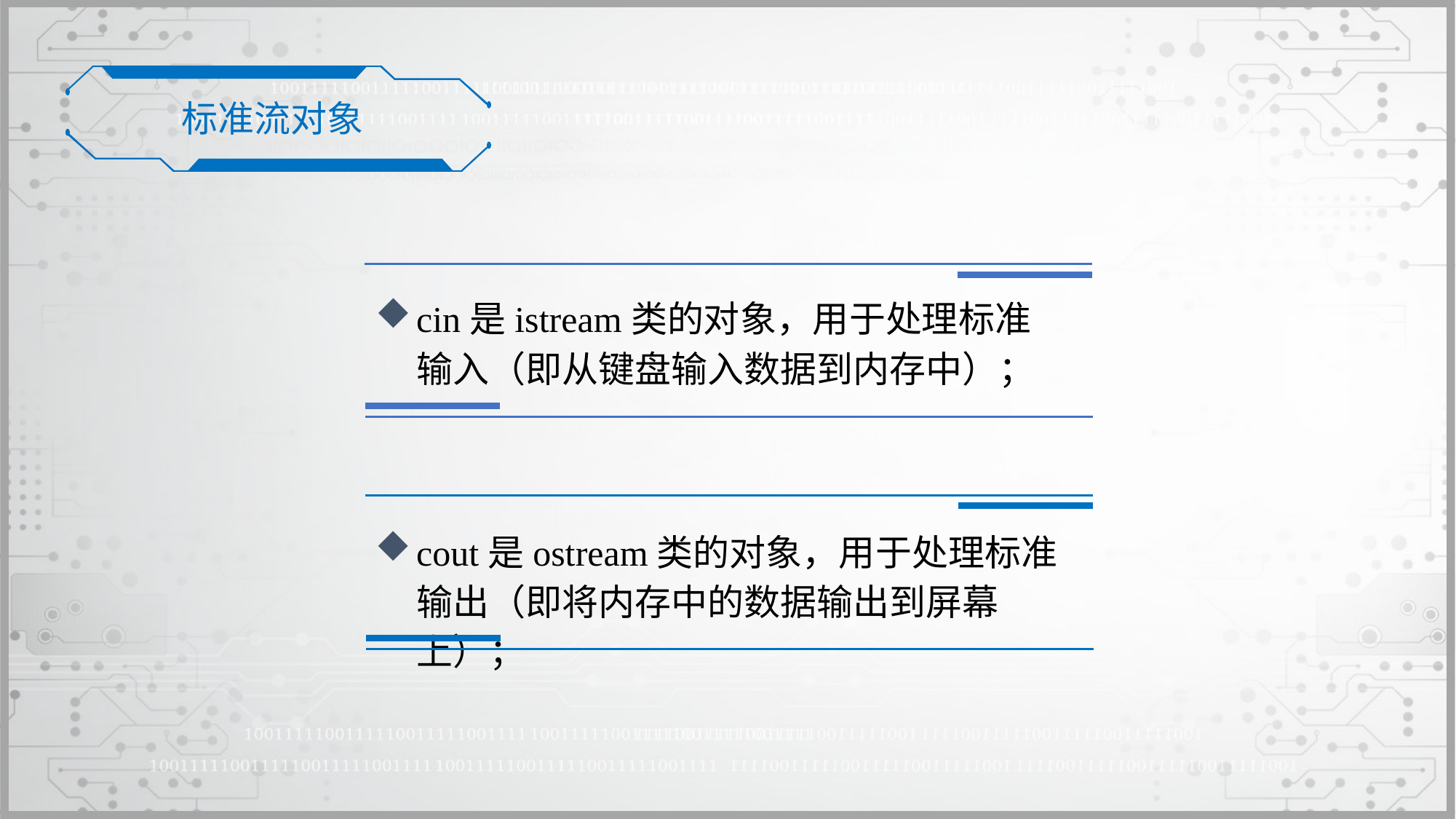

标准流对象
cin是istream类的对象，用于处理标准输入（即从键盘输入数据到内存中）；
cout是ostream类的对象，用于处理标准输出（即将内存中的数据输出到屏幕上）；